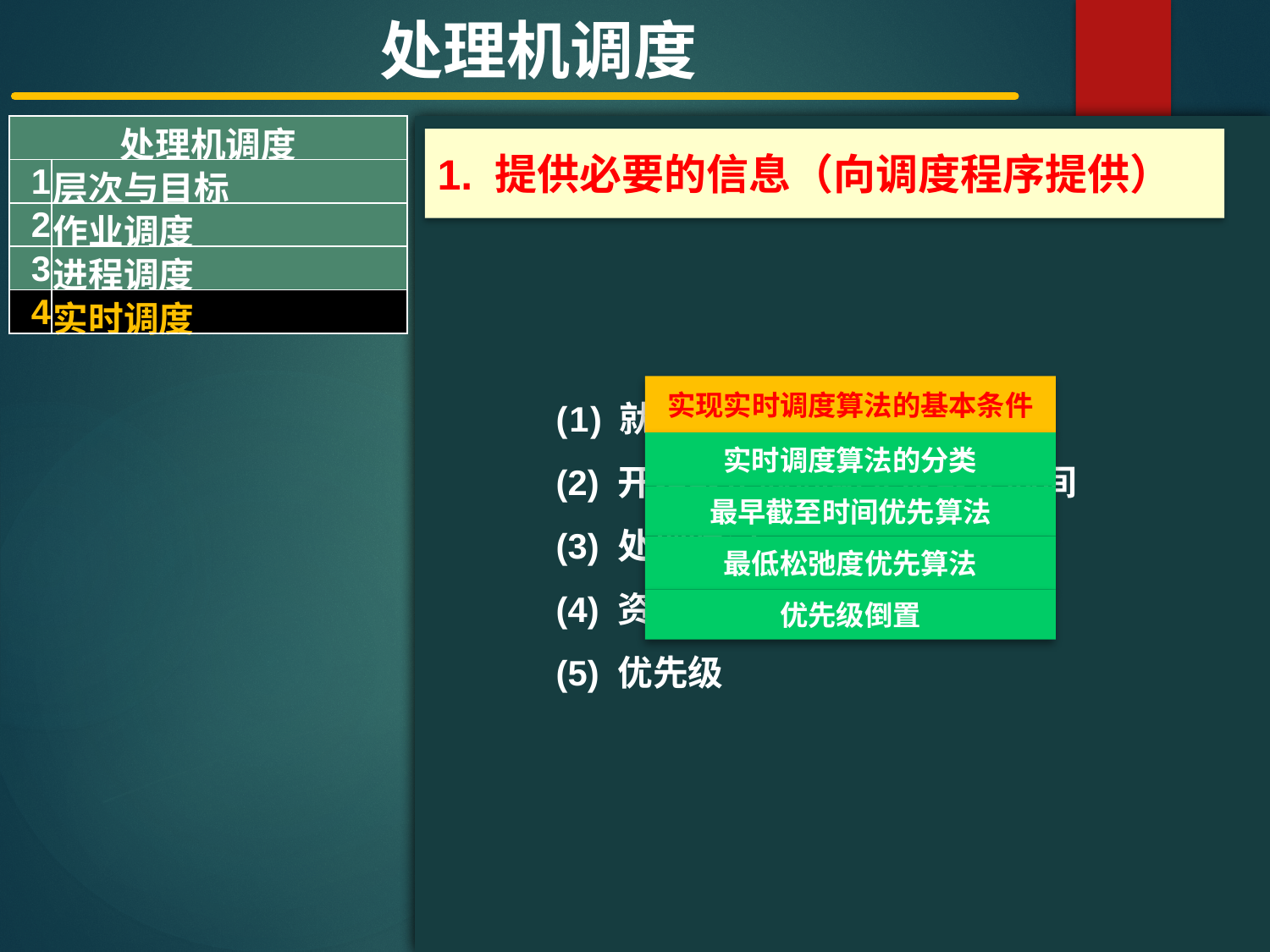

处理机调度
| 处理机调度 |  |
| --- | --- |
| 1 | 层次与目标 |
| 2 | 作业调度 |
| 3 | 进程调度 |
| 4 | 实时调度 |
#
1. 提供必要的信息（向调度程序提供）
就绪时间
(2) 开始截止时间和完成截止时间
(3) 处理时间
(4) 资源要求
(5) 优先级
实现实时调度算法的基本条件
实时调度算法的分类
最早截至时间优先算法
最低松弛度优先算法
优先级倒置